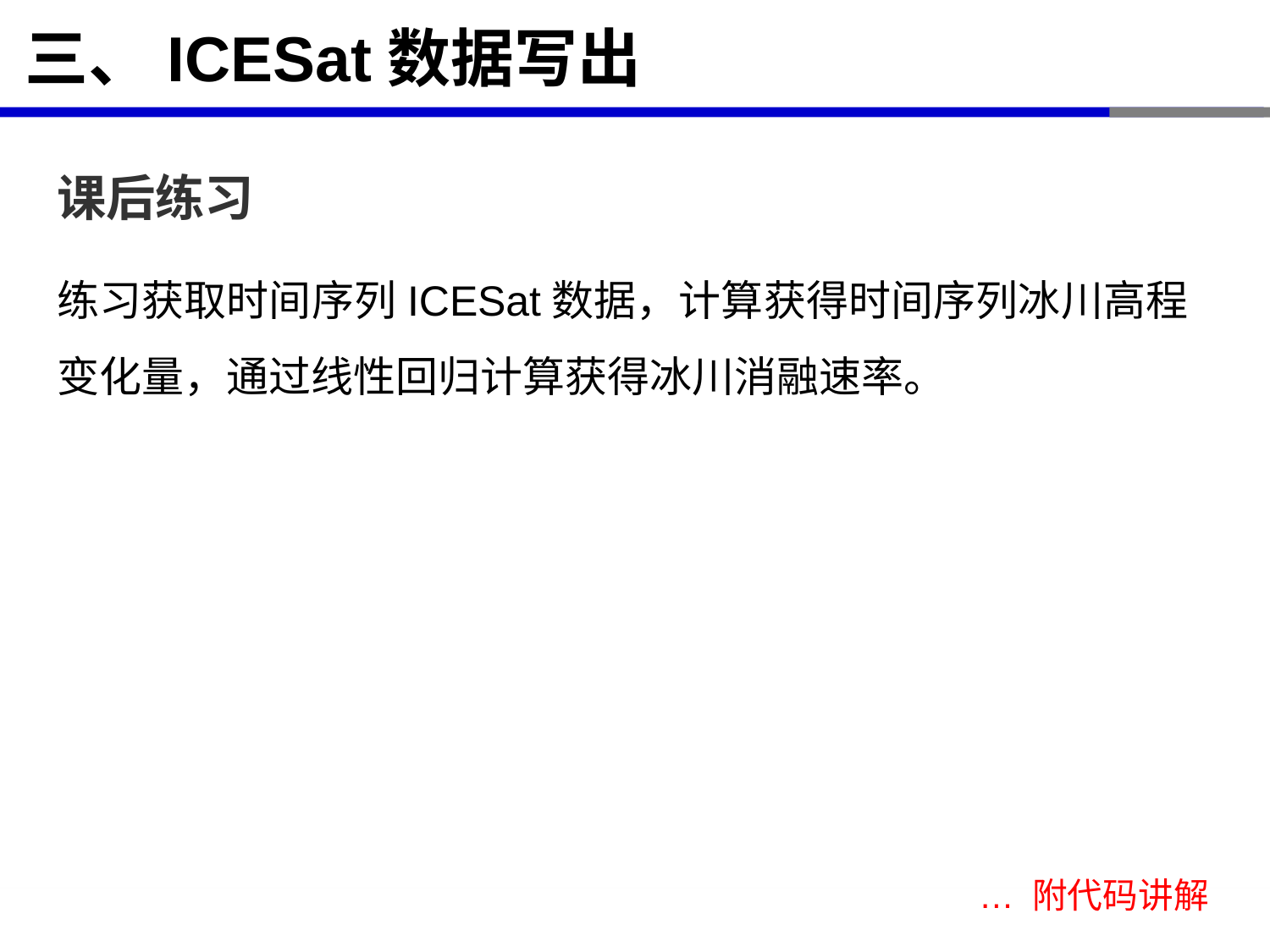

# 三、ICESat数据写出
课后练习
练习获取时间序列ICESat数据，计算获得时间序列冰川高程变化量，通过线性回归计算获得冰川消融速率。

… 附代码讲解